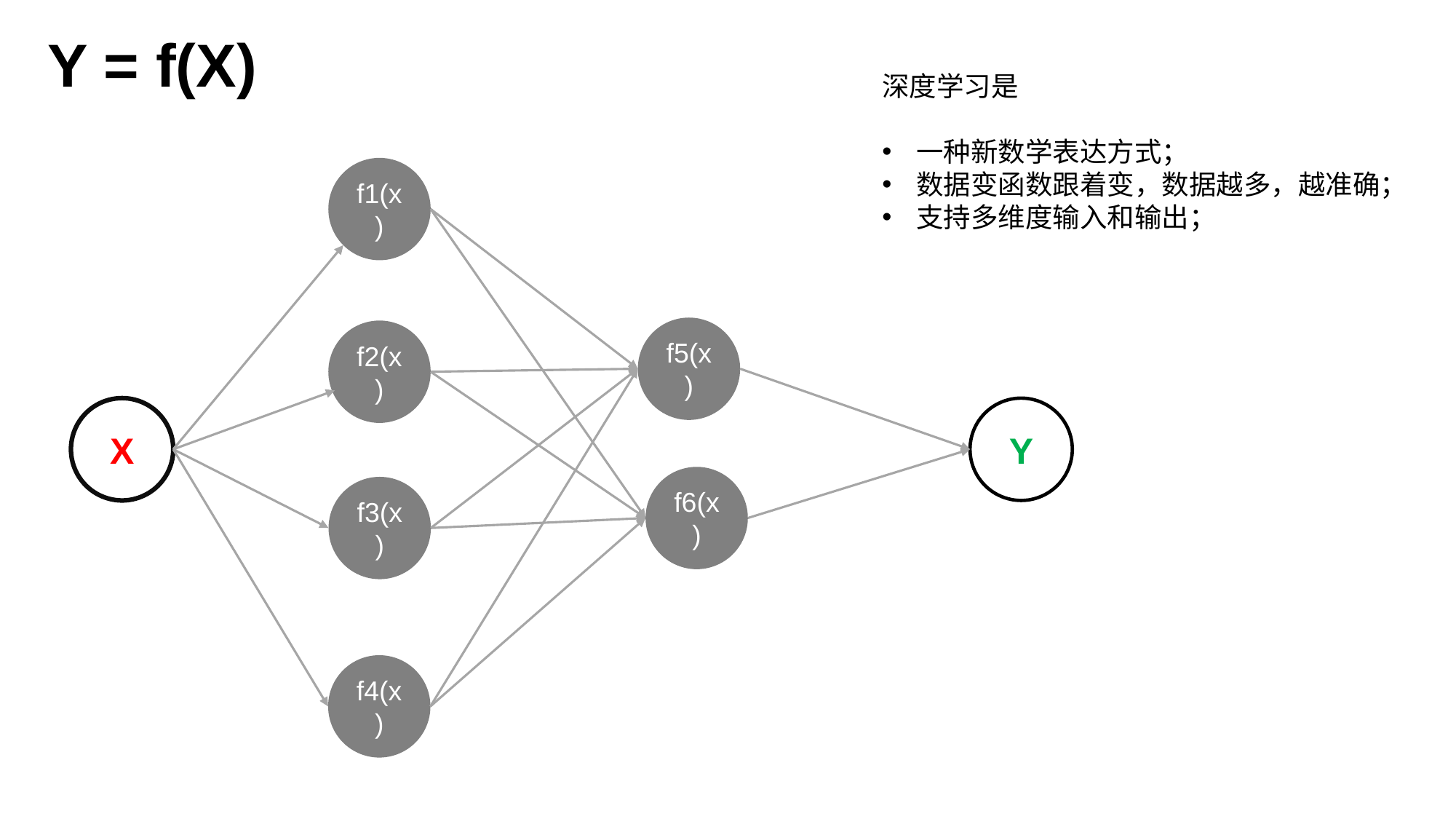

Y = f(X)

深度学习是

一种新数学表达方式；
数据变函数跟着变，数据越多，越准确；
支持多维度输入和输出；
f1(x)
f5(x)
f2(x)
X
Y
f6(x)
f3(x)
f4(x)